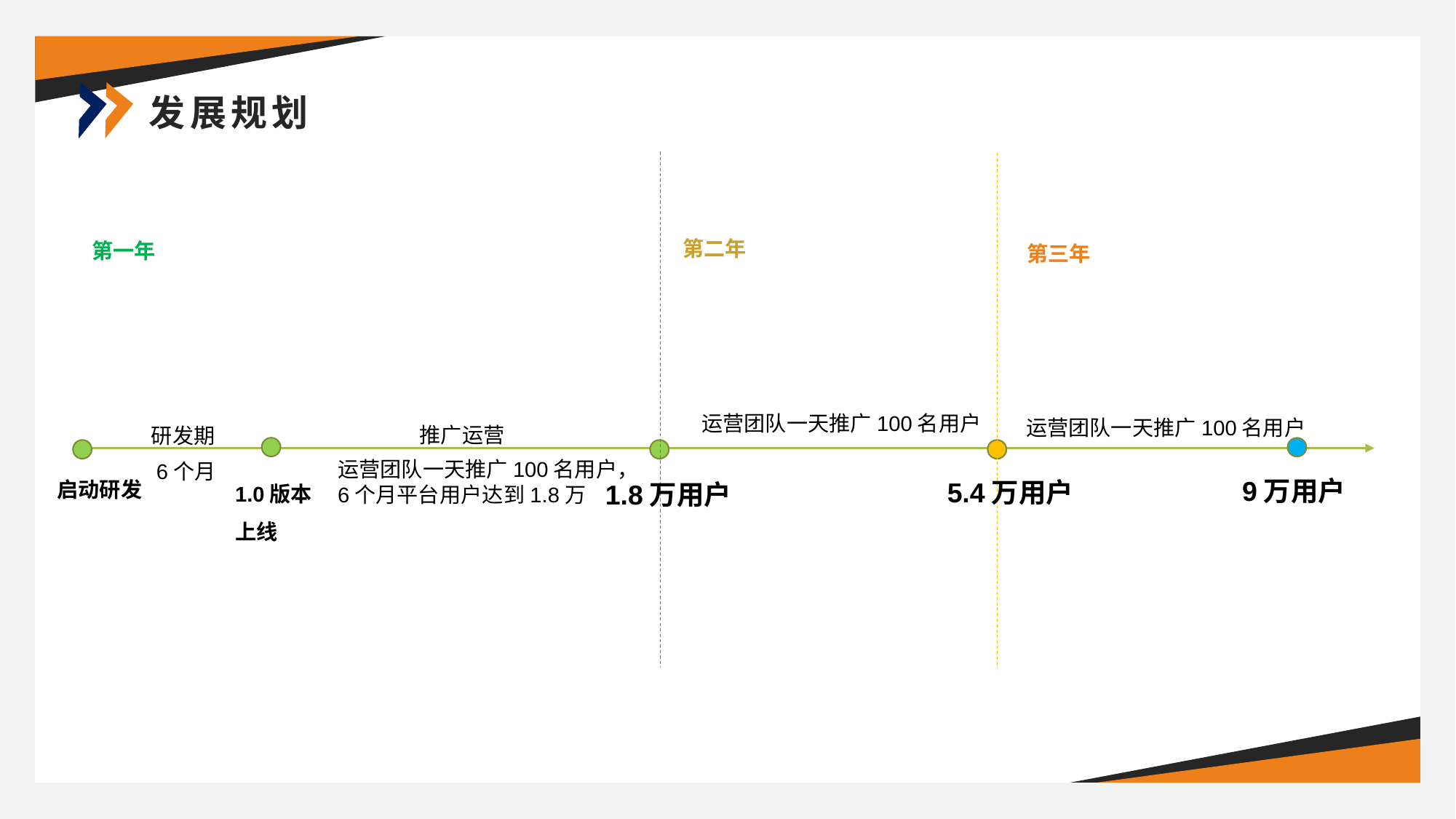

发展规划

第二年
第一年
第三年
推广运营
研发期
运营团队一天推广100名用户
运营团队一天推广100名用户

6个月

运营团队一天推广100名用户，6个月平台用户达到1.8万
启动研发
1.0版本上线
9万用户
5.4万用户
1.8万用户